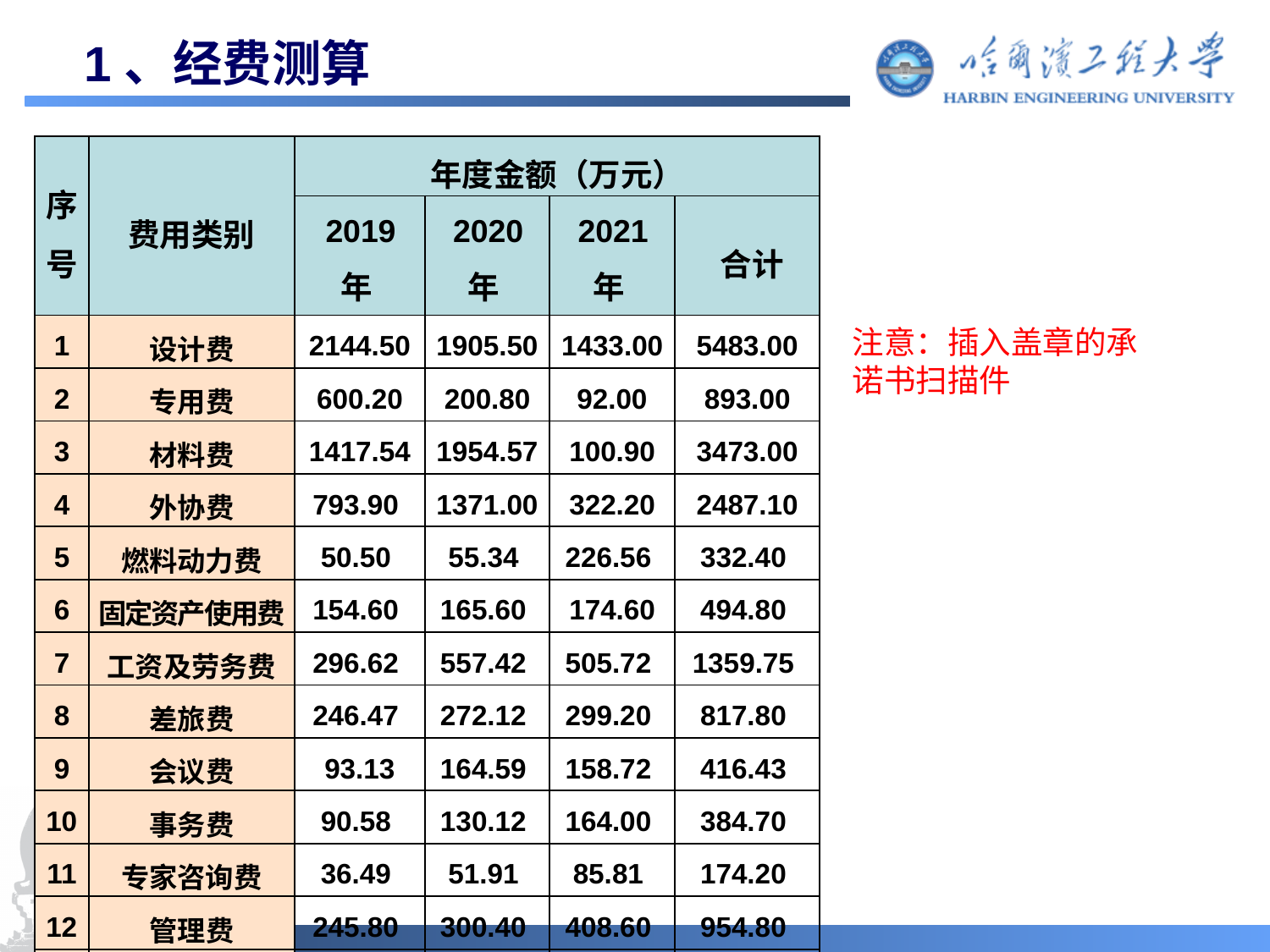

# 1、经费测算
| 序号 | 费用类别 | 年度金额（万元） |  |  |  |
| --- | --- | --- | --- | --- | --- |
|  |  | 2019年 | 2020年 | 2021年 | 合计 |
| 1 | 设计费 | 2144.50 | 1905.50 | 1433.00 | 5483.00 |
| 2 | 专用费 | 600.20 | 200.80 | 92.00 | 893.00 |
| 3 | 材料费 | 1417.54 | 1954.57 | 100.90 | 3473.00 |
| 4 | 外协费 | 793.90 | 1371.00 | 322.20 | 2487.10 |
| 5 | 燃料动力费 | 50.50 | 55.34 | 226.56 | 332.40 |
| 6 | 固定资产使用费 | 154.60 | 165.60 | 174.60 | 494.80 |
| 7 | 工资及劳务费 | 296.62 | 557.42 | 505.72 | 1359.75 |
| 8 | 差旅费 | 246.47 | 272.12 | 299.20 | 817.80 |
| 9 | 会议费 | 93.13 | 164.59 | 158.72 | 416.43 |
| 10 | 事务费 | 90.58 | 130.12 | 164.00 | 384.70 |
| 11 | 专家咨询费 | 36.49 | 51.91 | 85.81 | 174.20 |
| 12 | 管理费 | 245.80 | 300.40 | 408.60 | 954.80 |
| 13 | 不可预见费 | 10.00 | 8.00 | 20.00 | 38.00 |
| 合计 |  | 6180.32 | 7137.36 | 3991.30 | 17308.98 |
注意：插入盖章的承诺书扫描件